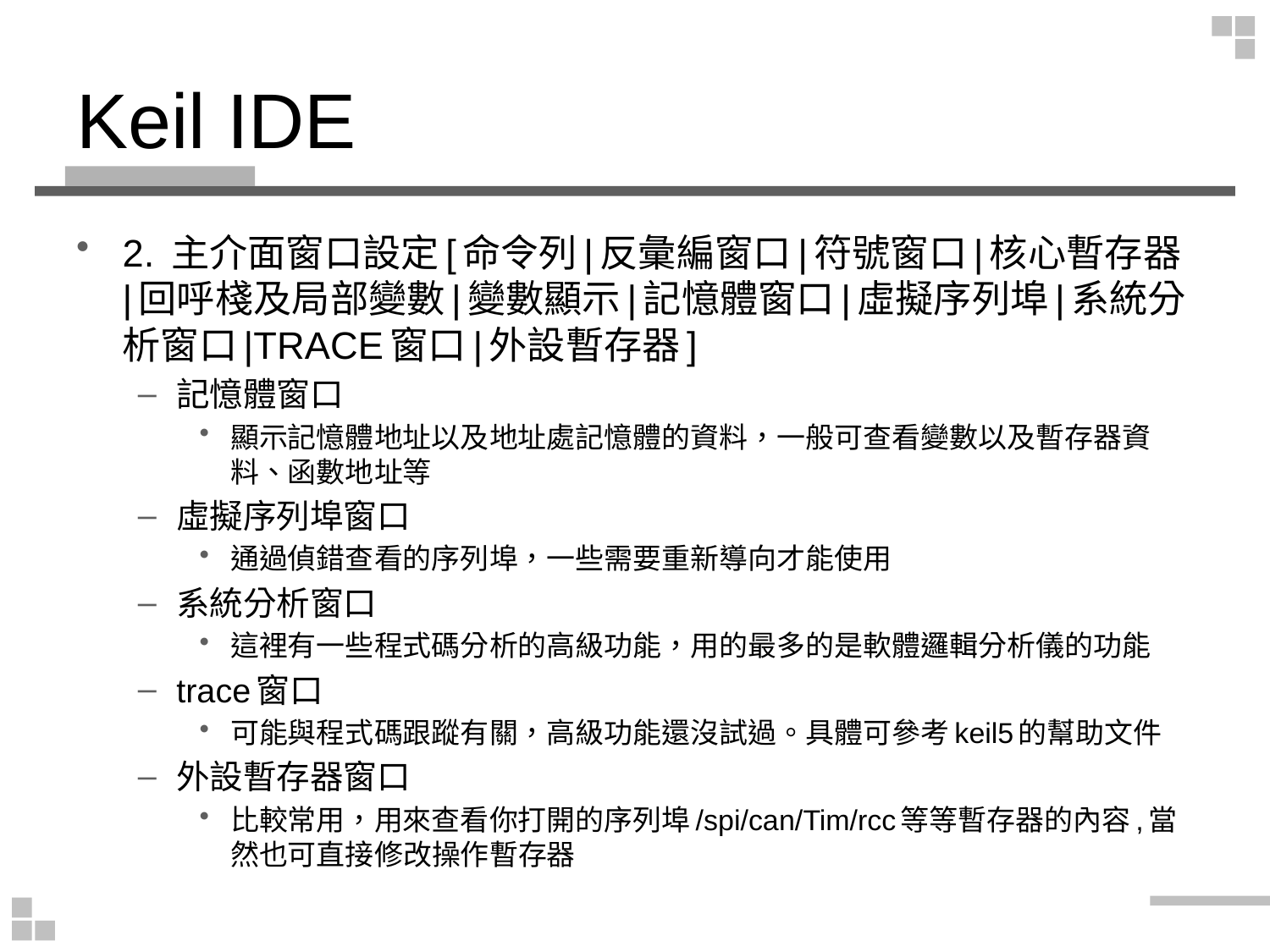

# Keil IDE
2. 主介面窗口設定[命令列|反彙編窗口|符號窗口|核心暫存器|回呼棧及局部變數|變數顯示|記憶體窗口|虛擬序列埠|系統分析窗口|TRACE窗口|外設暫存器]
記憶體窗口
顯示記憶體地址以及地址處記憶體的資料，一般可查看變數以及暫存器資料、函數地址等
虛擬序列埠窗口
通過偵錯查看的序列埠，一些需要重新導向才能使用
系統分析窗口
這裡有一些程式碼分析的高級功能，用的最多的是軟體邏輯分析儀的功能
trace窗口
可能與程式碼跟蹤有關，高級功能還沒試過。具體可參考keil5的幫助文件
外設暫存器窗口
比較常用，用來查看你打開的序列埠/spi/can/Tim/rcc等等暫存器的內容,當然也可直接修改操作暫存器